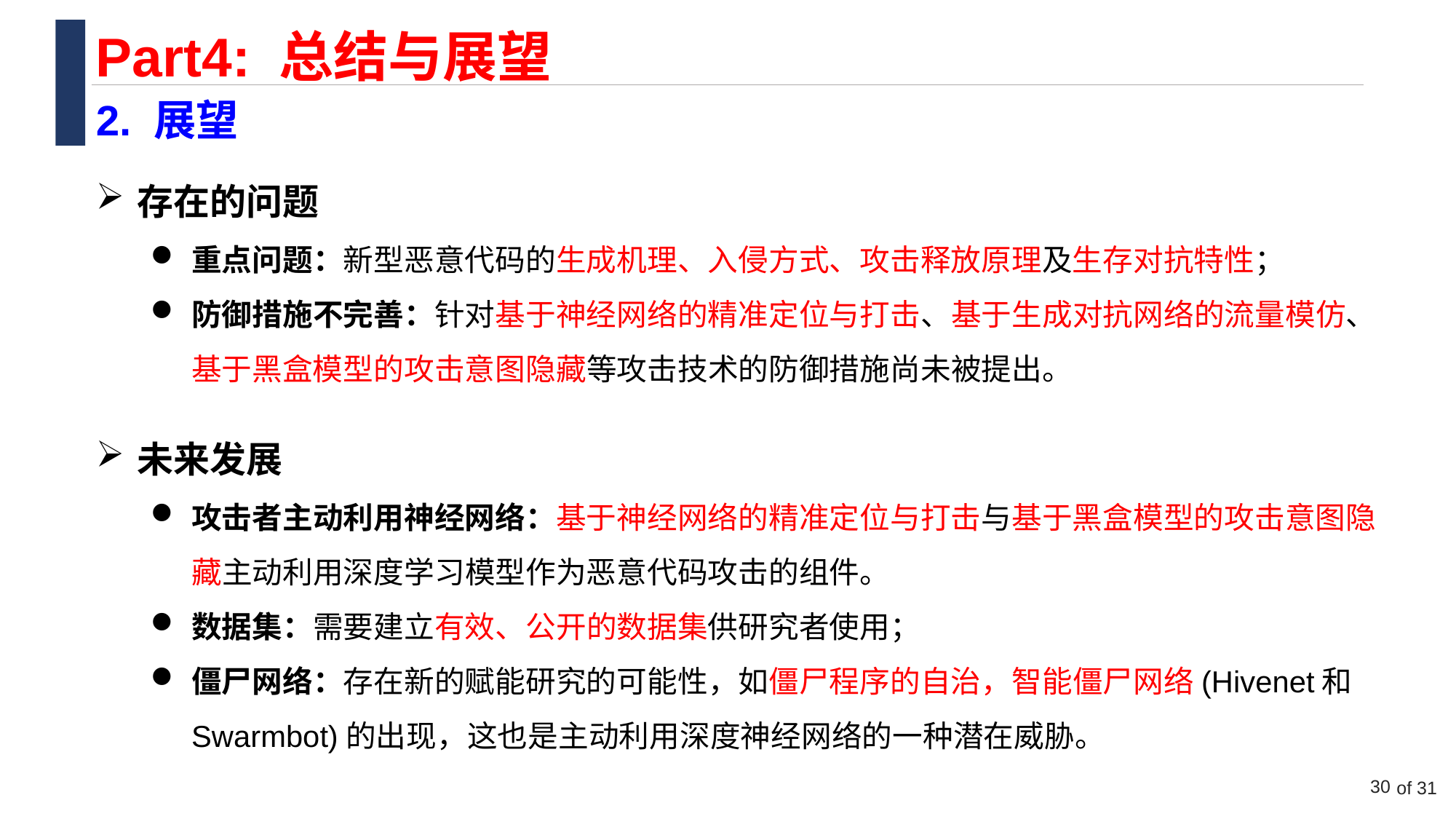

Part4: 总结与展望
2. 展望
存在的问题
重点问题：新型恶意代码的生成机理、入侵方式、攻击释放原理及生存对抗特性；
防御措施不完善：针对基于神经网络的精准定位与打击、基于生成对抗网络的流量模仿、基于黑盒模型的攻击意图隐藏等攻击技术的防御措施尚未被提出。
未来发展
攻击者主动利用神经网络：基于神经网络的精准定位与打击与基于黑盒模型的攻击意图隐藏主动利用深度学习模型作为恶意代码攻击的组件。
数据集：需要建立有效、公开的数据集供研究者使用；
僵尸网络：存在新的赋能研究的可能性，如僵尸程序的自治，智能僵尸网络(Hivenet和Swarmbot)的出现，这也是主动利用深度神经网络的一种潜在威胁。
30